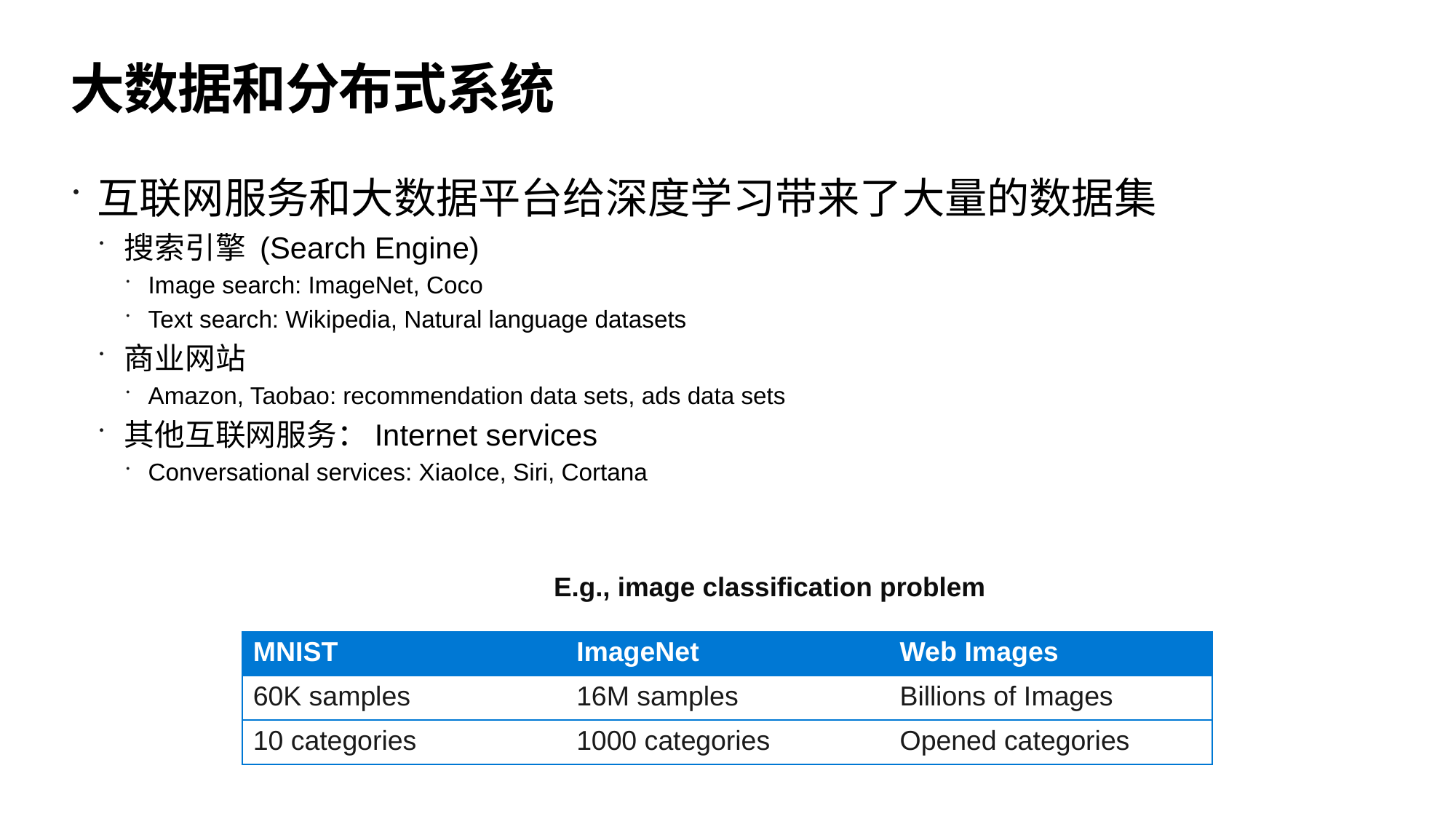

16
# 大数据和分布式系统
互联网服务和大数据平台给深度学习带来了大量的数据集
搜索引擎 (Search Engine)
Image search: ImageNet, Coco
Text search: Wikipedia, Natural language datasets
商业网站
Amazon, Taobao: recommendation data sets, ads data sets
其他互联网服务：Internet services
Conversational services: XiaoIce, Siri, Cortana

E.g., image classification problem
| MNIST | ImageNet | Web Images |
| --- | --- | --- |
| 60K samples | 16M samples | Billions of Images |
| 10 categories | 1000 categories | Opened categories |